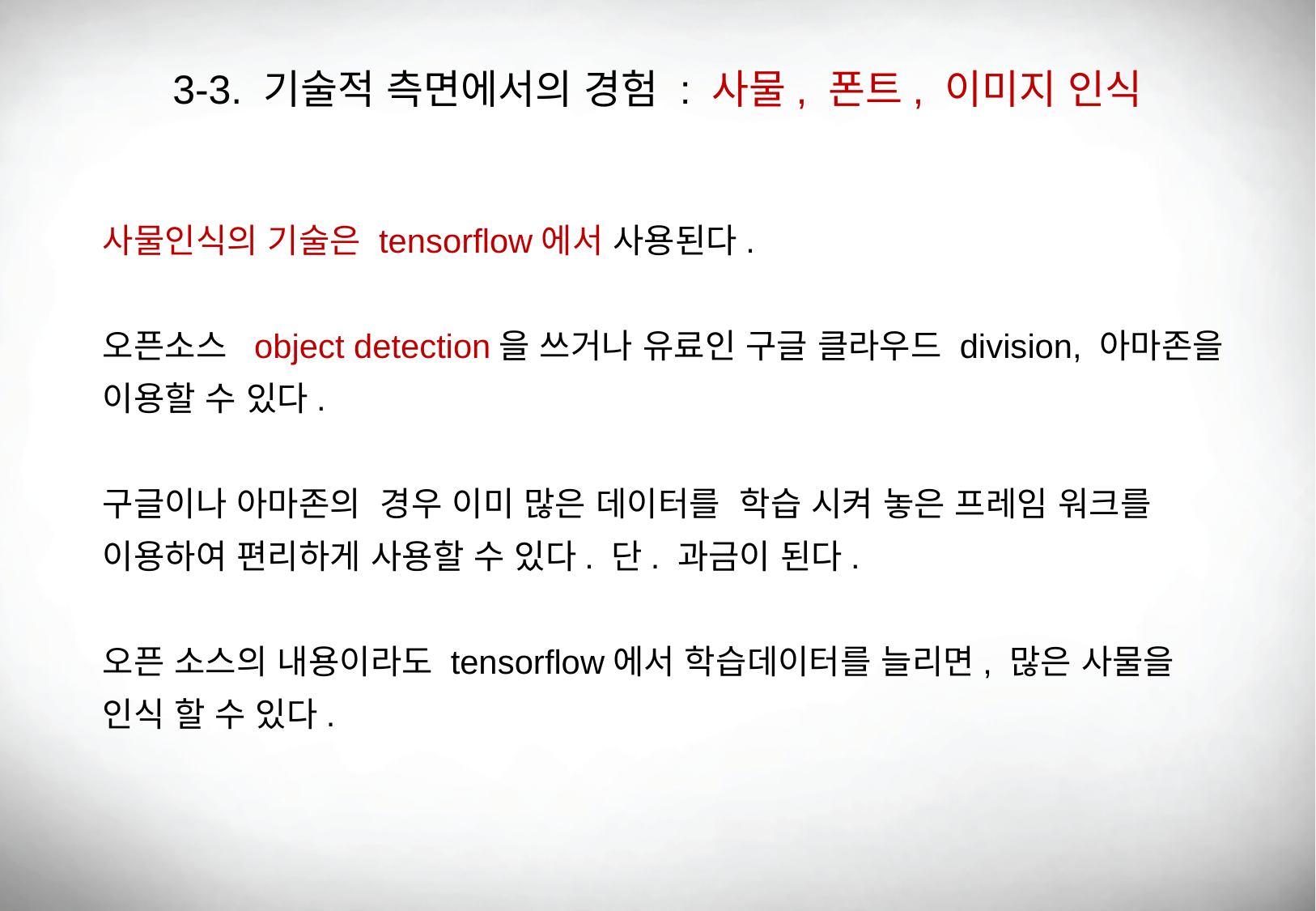

3-3. 기술적 측면에서의 경험 : 사물, 폰트, 이미지 인식
사물인식의 기술은 tensorflow에서 사용된다.

오픈소스  object detection을 쓰거나 유료인 구글 클라우드 division, 아마존을 이용할 수 있다.

구글이나 아마존의  경우 이미 많은 데이터를  학습 시켜 놓은 프레임 워크를 이용하여 편리하게 사용할 수 있다. 단. 과금이 된다.

오픈 소스의 내용이라도 tensorflow에서 학습데이터를 늘리면, 많은 사물을 인식 할 수 있다.